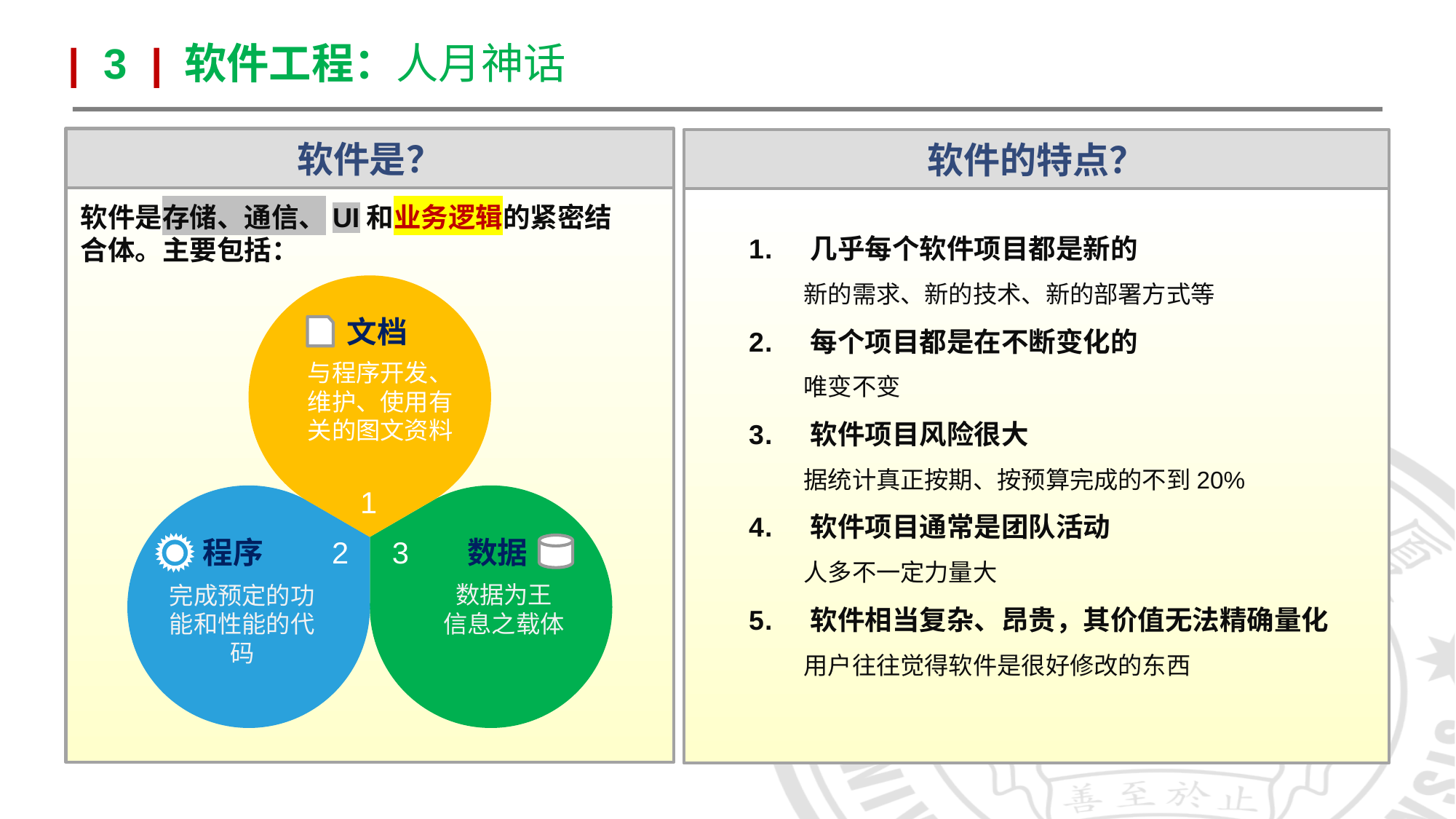

|  3  | 软件工程：人月神话

软件是？
软件的特点？
几乎每个软件项目都是新的
新的需求、新的技术、新的部署方式等
每个项目都是在不断变化的
唯变不变
软件项目风险很大
据统计真正按期、按预算完成的不到20%
软件项目通常是团队活动
人多不一定力量大
软件相当复杂、昂贵，其价值无法精确量化
用户往往觉得软件是很好修改的东西

软件是存储、通信、UI和业务逻辑的紧密结合体。主要包括：

文档

与程序开发、维护、使用有关的图文资料
1

2
3
程序
数据

数据为王
信息之载体
完成预定的功能和性能的代码